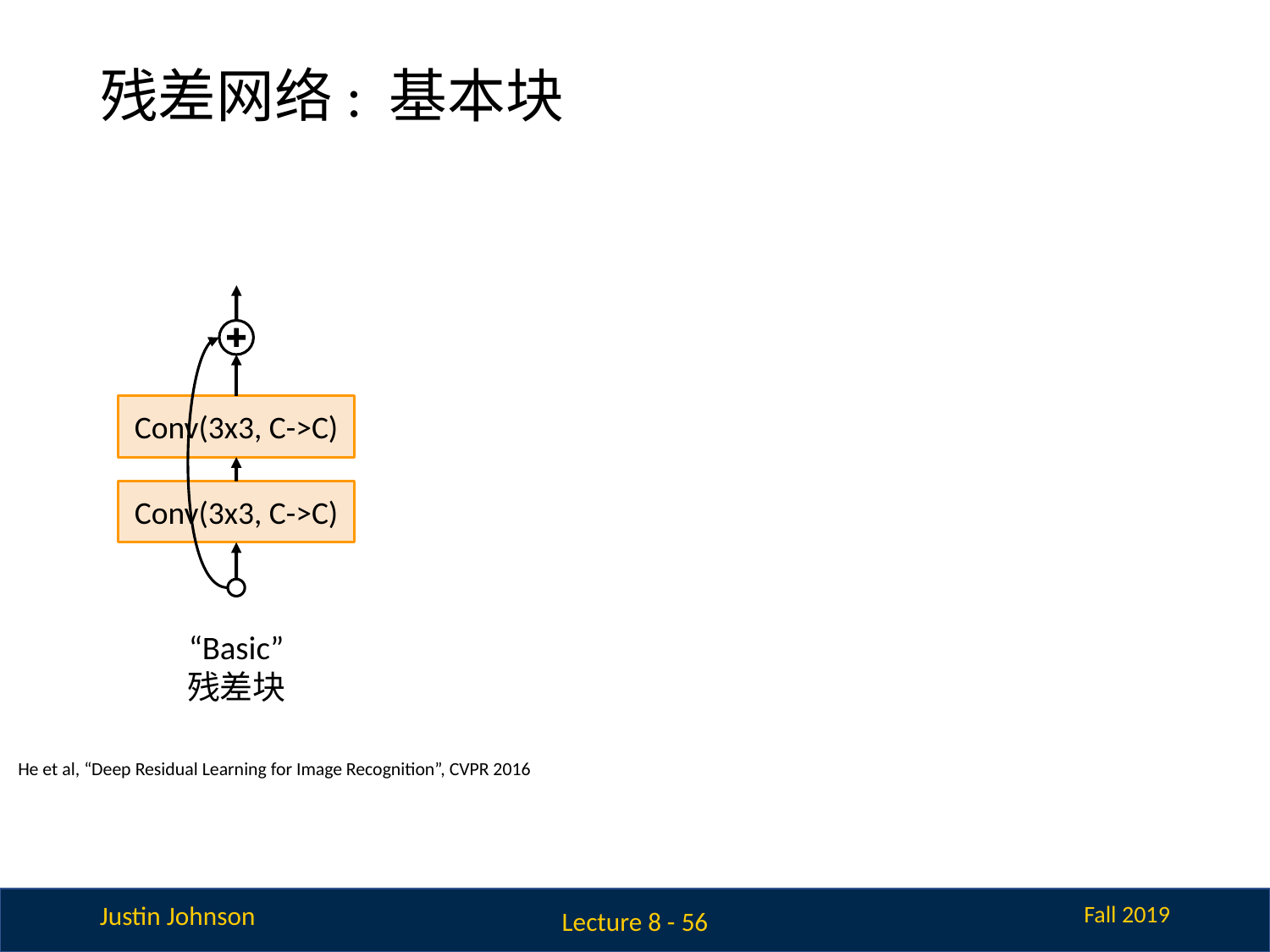

# 残差网络: 基本块

Conv(3x3, C->C)
Conv(3x3, C->C)

“Basic”
残差块
He et al, “Deep Residual Learning for Image Recognition”, CVPR 2016
Lecture 8 - 56